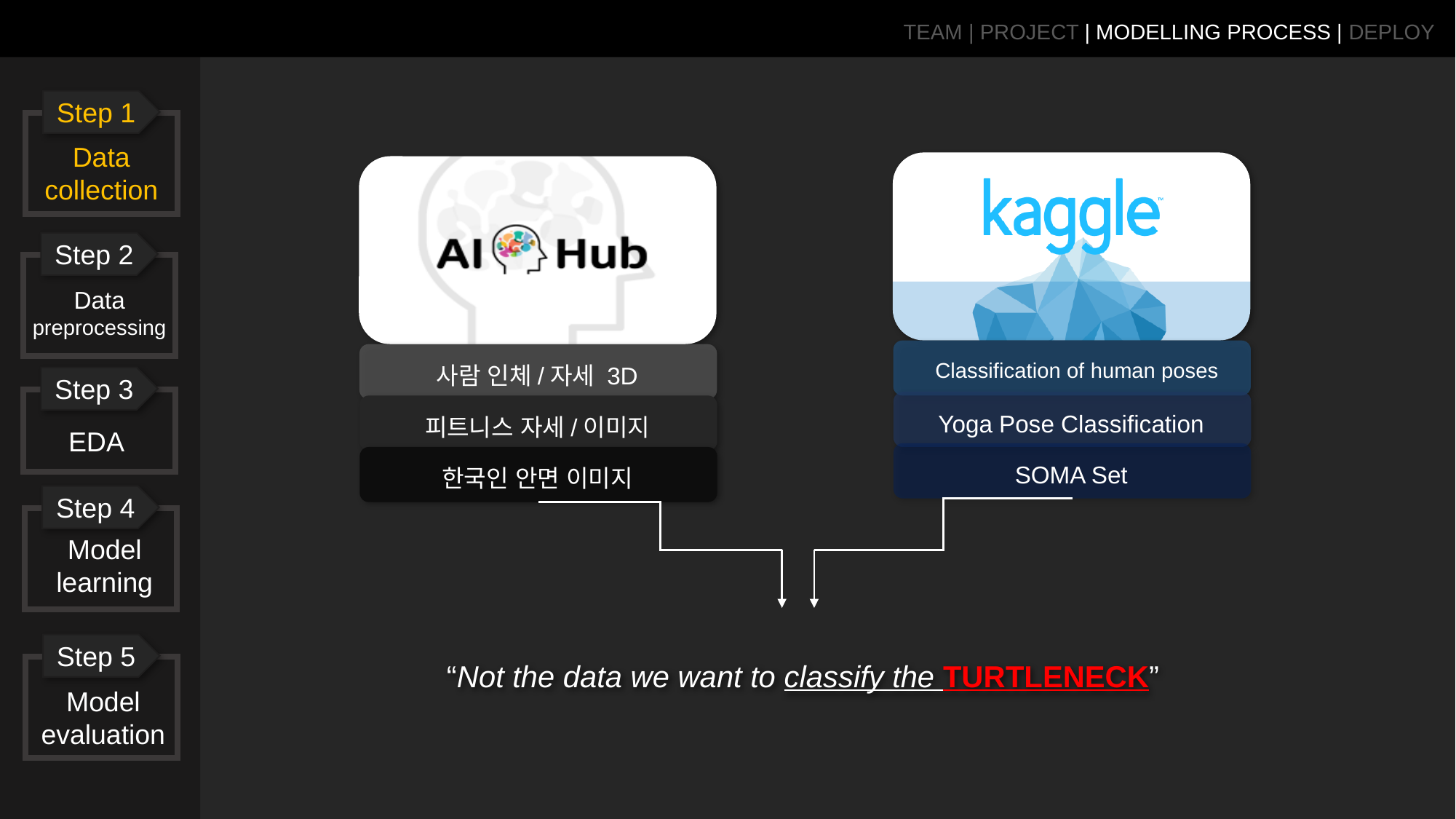

TEAM | PROJECT | MODELLING PROCESS | DEPLOY

Step 1

Data collection

Classification of human poses

Yoga Pose Classification

SOMA Set

사람 인체/자세 3D

피트니스 자세/이미지

한국인 안면 이미지
Step 2

Data
preprocessing
Step 3

EDA
Step 4

Model
learning
Step 5

Model
evaluation
“Not the data we want to classify the TURTLENECK”